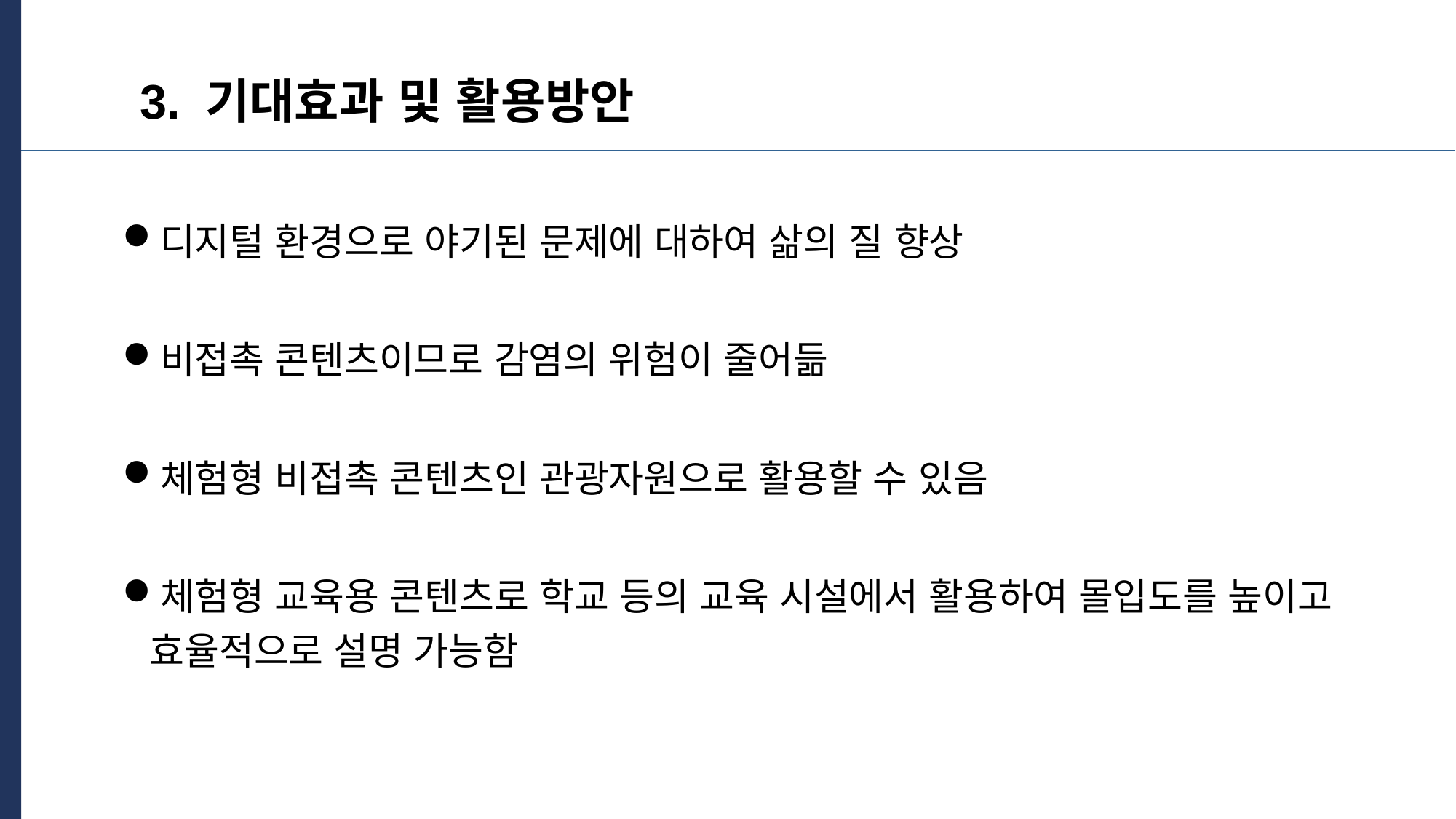

3. 기대효과 및 활용방안
디지털 환경으로 야기된 문제에 대하여 삶의 질 향상

비접촉 콘텐츠이므로 감염의 위험이 줄어듦

체험형 비접촉 콘텐츠인 관광자원으로 활용할 수 있음

체험형 교육용 콘텐츠로 학교 등의 교육 시설에서 활용하여 몰입도를 높이고 효율적으로 설명 가능함

15